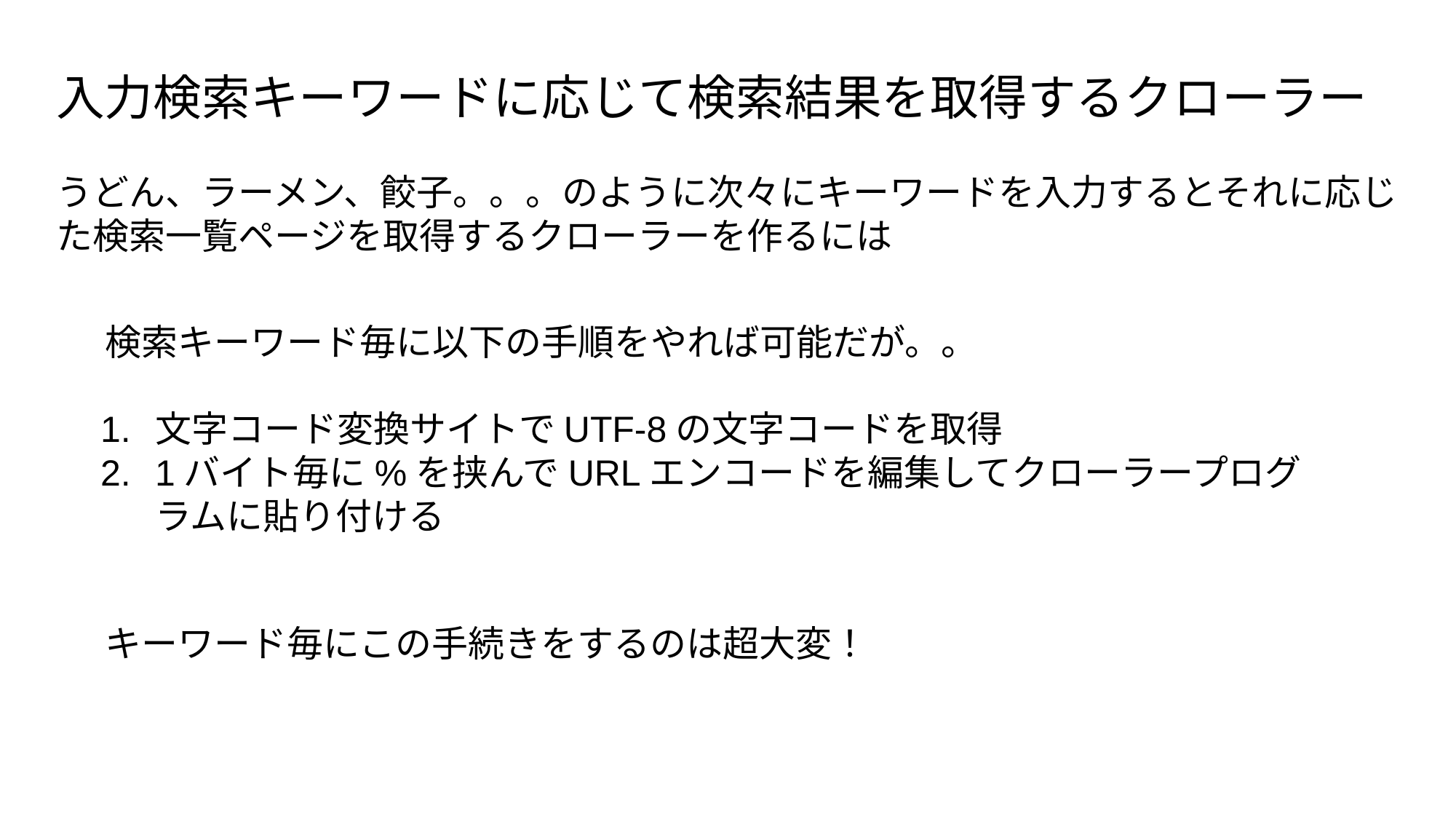

入力検索キーワードに応じて検索結果を取得するクローラー
うどん、ラーメン、餃子。。。のように次々にキーワードを入力するとそれに応じた検索一覧ページを取得するクローラーを作るには
検索キーワード毎に以下の手順をやれば可能だが。。
文字コード変換サイトでUTF-8の文字コードを取得
1バイト毎に%を挟んでURLエンコードを編集してクローラープログラムに貼り付ける
キーワード毎にこの手続きをするのは超大変！